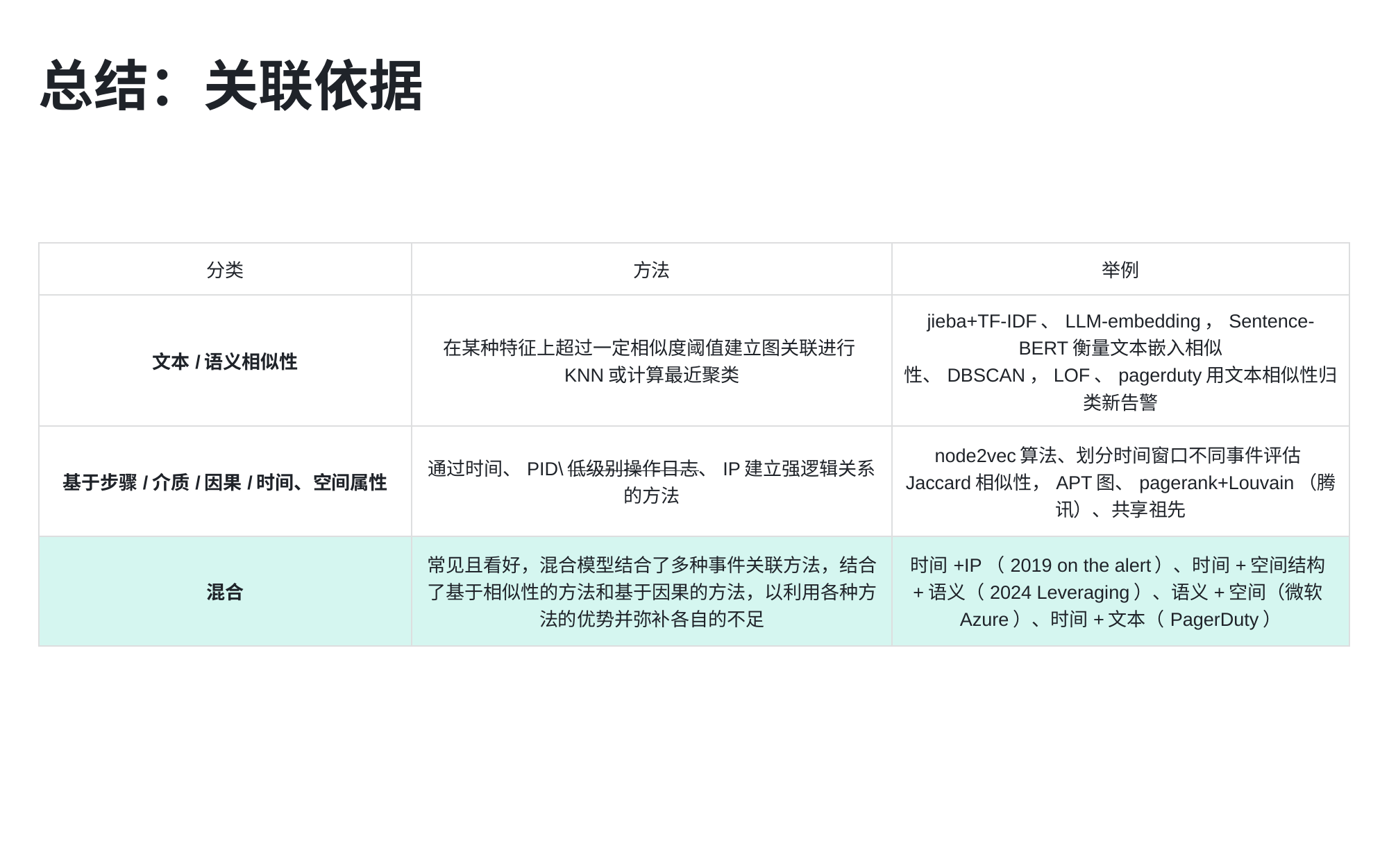

总结：关联依据
| 分类 | 方法 | 举例 |
| --- | --- | --- |
| 文本/语义相似性 | 在某种特征上超过一定相似度阈值建立图关联进行KNN或计算最近聚类 | jieba+TF-IDF、LLM-embedding，Sentence-BERT衡量文本嵌入相似性、DBSCAN，LOF、pagerduty用文本相似性归类新告警 |
| 基于步骤/介质/因果/时间、空间属性 | 通过时间、PID\低级别操作日志、IP建立强逻辑关系的方法 | node2vec算法、划分时间窗口不同事件评估Jaccard相似性，APT图、pagerank+Louvain（腾讯）、共享祖先 |
| 混合 | 常见且看好，混合模型结合了多种事件关联方法，结合了基于相似性的方法和基于因果的方法，以利用各种方法的优势并弥补各自的不足 | 时间+IP（2019 on the alert）、时间+空间结构+语义（2024 Leveraging）、语义+空间（微软Azure）、时间+文本（PagerDuty） |